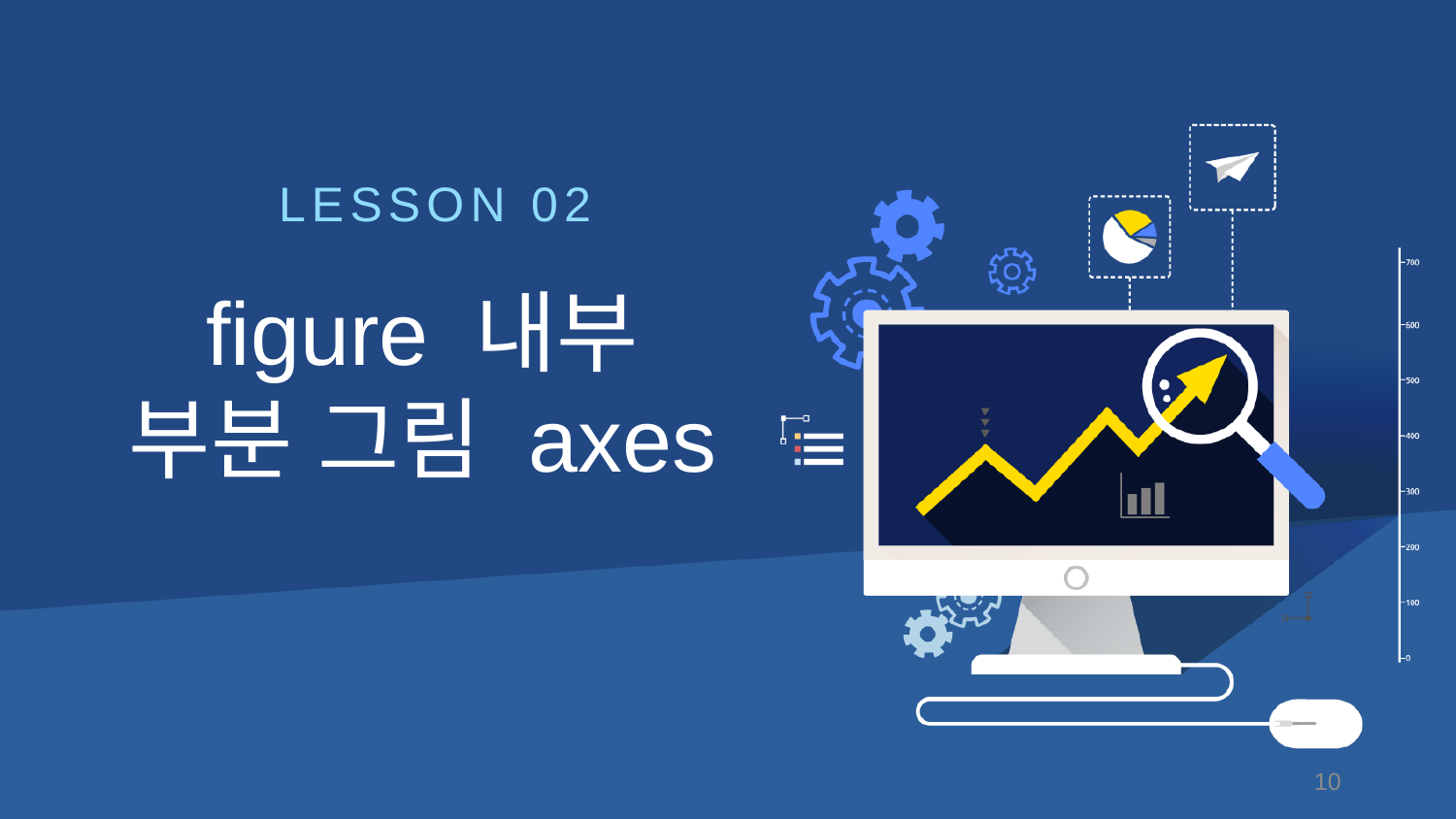

LESSON 02
figure 내부
부분 그림 axes